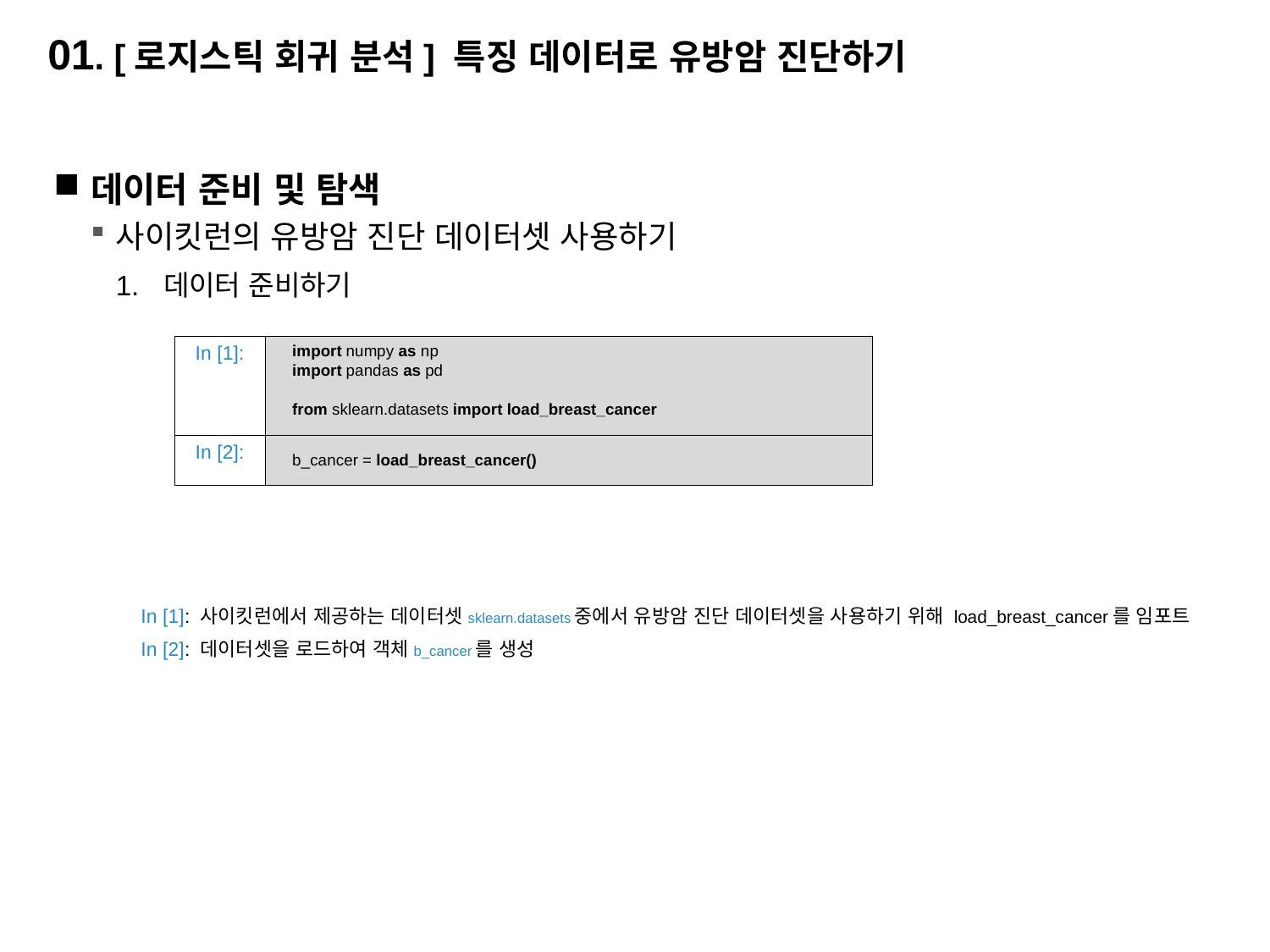

# 01. [로지스틱 회귀 분석] 특징 데이터로 유방암 진단하기
데이터 준비 및 탐색
사이킷런의 유방암 진단 데이터셋 사용하기
데이터 준비하기

In [1]: 사이킷런에서 제공하는 데이터셋sklearn.datasets중에서 유방암 진단 데이터셋을 사용하기 위해 load_breast_cancer를 임포트
In [2]: 데이터셋을 로드하여 객체b_cancer를 생성
| In [1]: | import numpy as np import pandas as pd from sklearn.datasets import load\_breast\_cancer |
| --- | --- |
| In [2]: | b\_cancer = load\_breast\_cancer() |